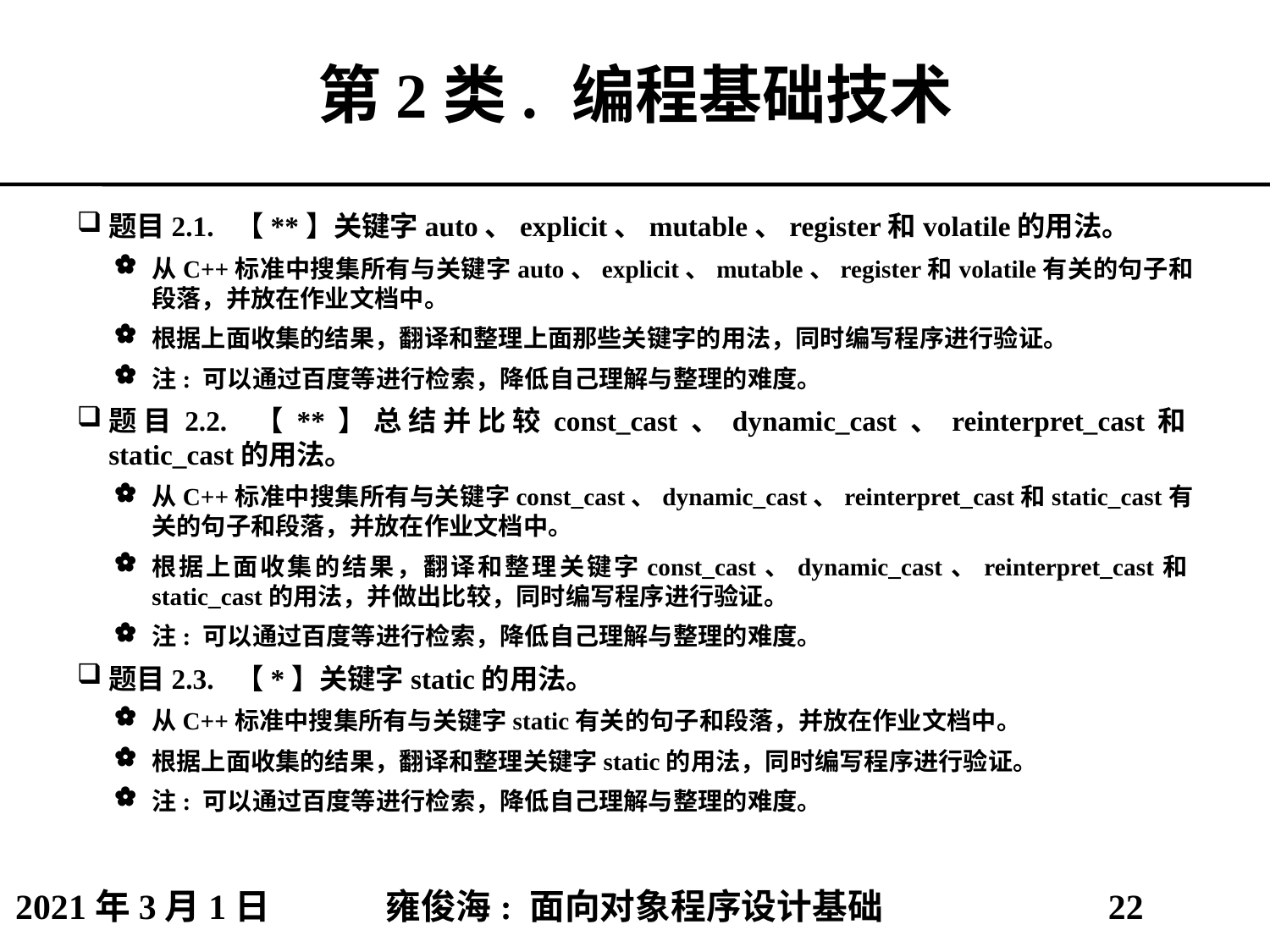

# 第2类.	编程基础技术

题目2.1.	【**】关键字auto、explicit、mutable、register和volatile的用法。
从C++标准中搜集所有与关键字auto、explicit、mutable、register和volatile有关的句子和段落，并放在作业文档中。
根据上面收集的结果，翻译和整理上面那些关键字的用法，同时编写程序进行验证。
注: 可以通过百度等进行检索，降低自己理解与整理的难度。
题目2.2.	【**】总结并比较const_cast、dynamic_cast、reinterpret_cast和static_cast的用法。
从C++标准中搜集所有与关键字const_cast、dynamic_cast、reinterpret_cast和static_cast有关的句子和段落，并放在作业文档中。
根据上面收集的结果，翻译和整理关键字const_cast、dynamic_cast、reinterpret_cast和static_cast的用法，并做出比较，同时编写程序进行验证。
注: 可以通过百度等进行检索，降低自己理解与整理的难度。
题目2.3.	【*】关键字static的用法。
从C++标准中搜集所有与关键字static有关的句子和段落，并放在作业文档中。
根据上面收集的结果，翻译和整理关键字static的用法，同时编写程序进行验证。
注: 可以通过百度等进行检索，降低自己理解与整理的难度。
2021年3月1日
雍俊海: 面向对象程序设计基础
22